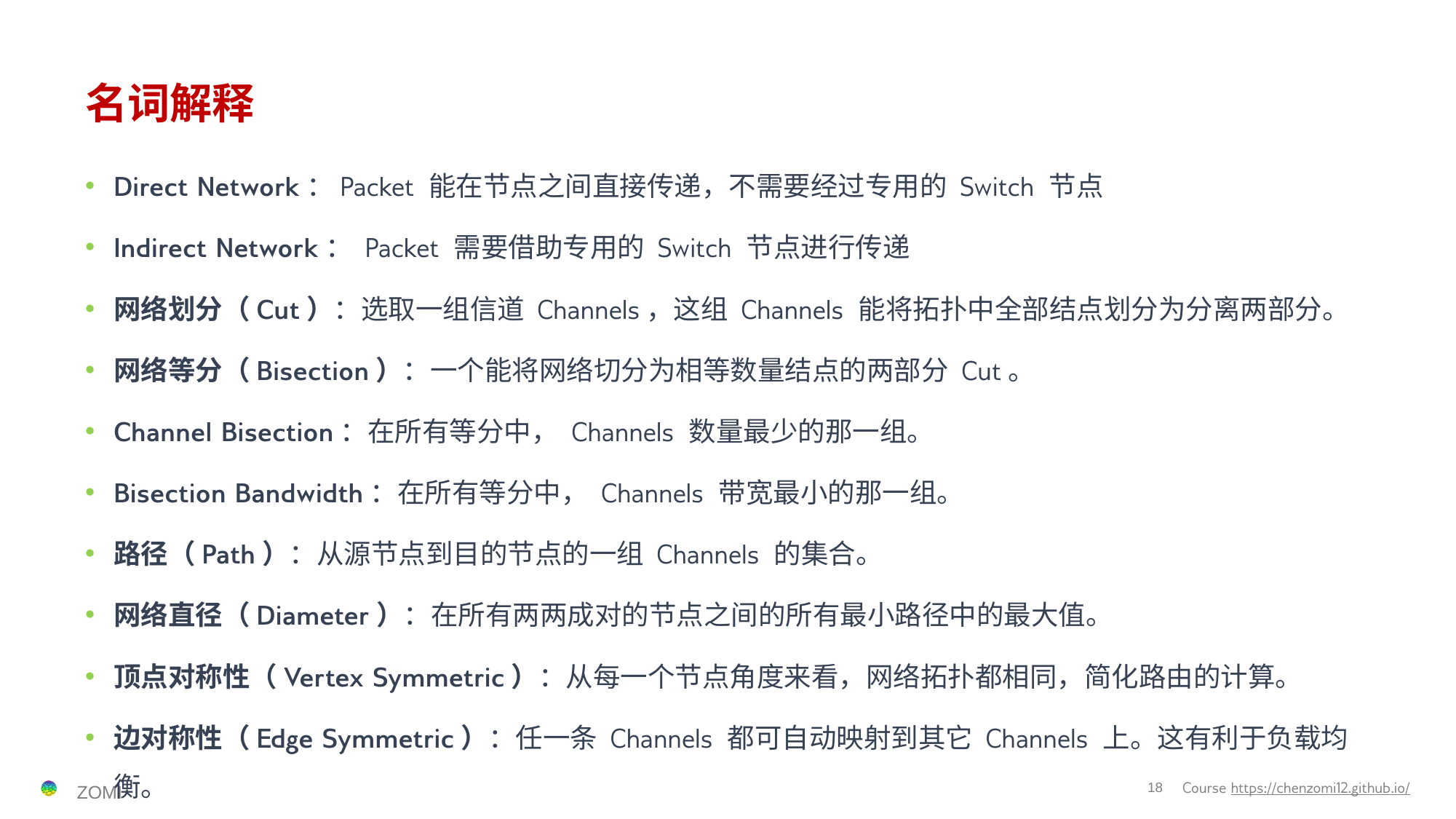

# 名词解释
Direct Network：Packet 能在节点之间直接传递，不需要经过专用的 Switch 节点
Indirect Network： Packet 需要借助专用的 Switch 节点进行传递
网络划分（Cut）：选取一组信道 Channels，这组 Channels 能将拓扑中全部结点划分为分离两部分。
网络等分（Bisection）：一个能将网络切分为相等数量结点的两部分 Cut。
Channel Bisection：在所有等分中， Channels 数量最少的那一组。
Bisection Bandwidth：在所有等分中， Channels 带宽最小的那一组。
路径（Path）：从源节点到目的节点的一组 Channels 的集合。
网络直径（Diameter）：在所有两两成对的节点之间的所有最小路径中的最大值。
顶点对称性（Vertex Symmetric）：从每一个节点角度来看，网络拓扑都相同，简化路由的计算。
边对称性（Edge Symmetric）：任一条 Channels 都可自动映射到其它 Channels 上。这有利于负载均衡。